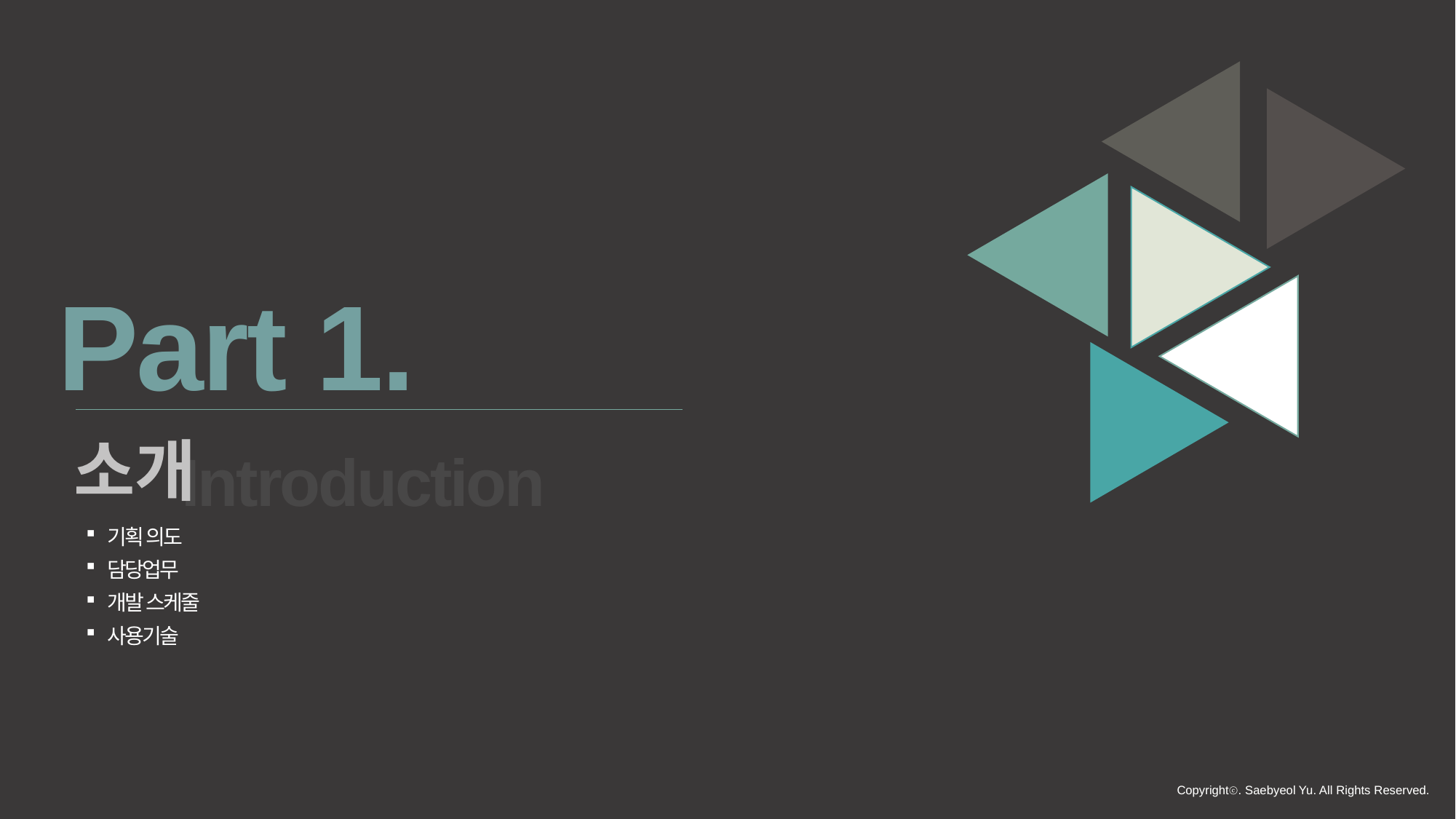

Part 1.
소개
Introduction
기획 의도
담당업무
개발 스케줄
사용기술
Copyrightⓒ. Saebyeol Yu. All Rights Reserved.